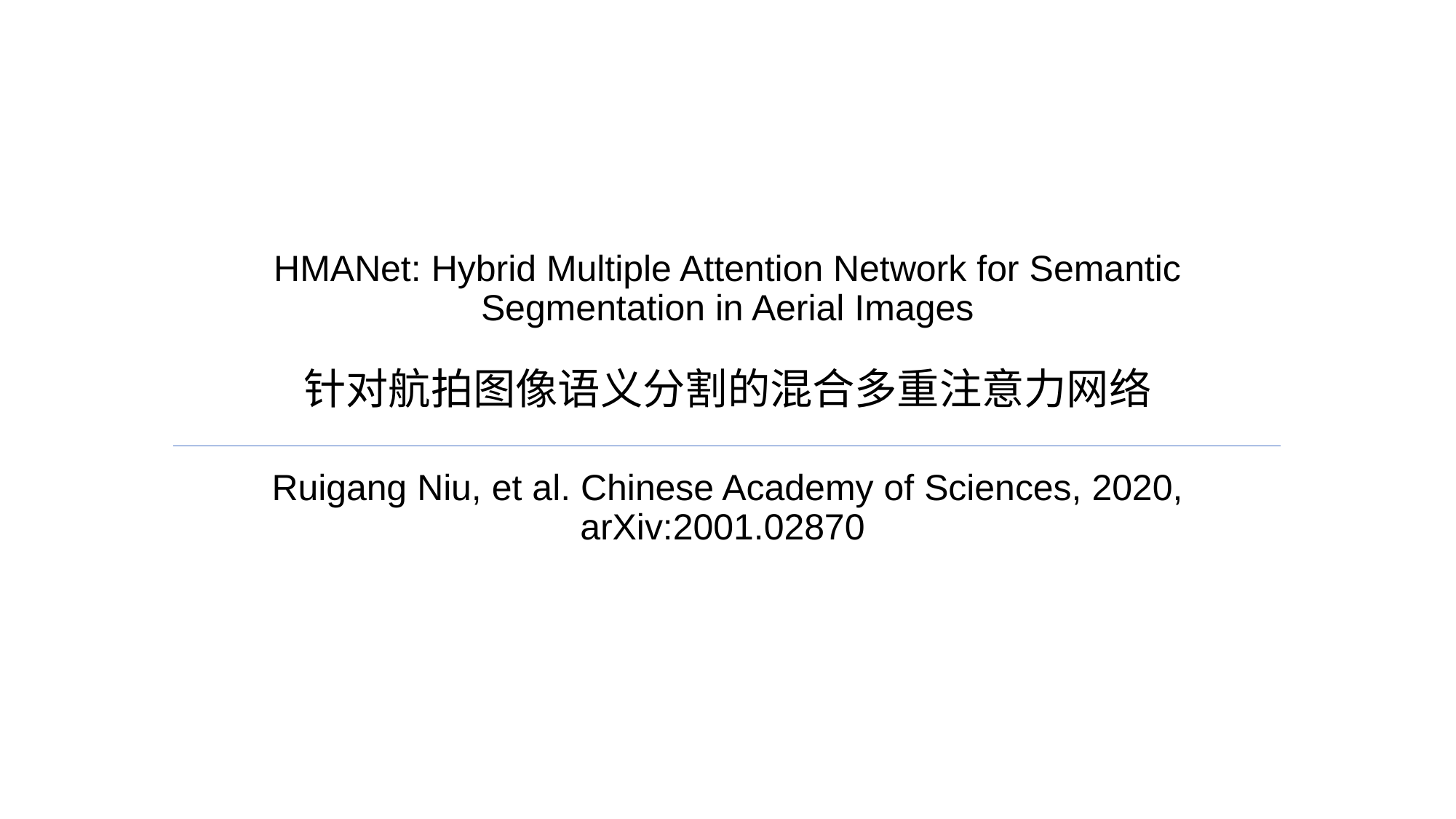

# HMANet: Hybrid Multiple Attention Network for Semantic Segmentation in Aerial Images 针对航拍图像语义分割的混合多重注意力网络
Ruigang Niu, et al. Chinese Academy of Sciences, 2020, arXiv:2001.02870